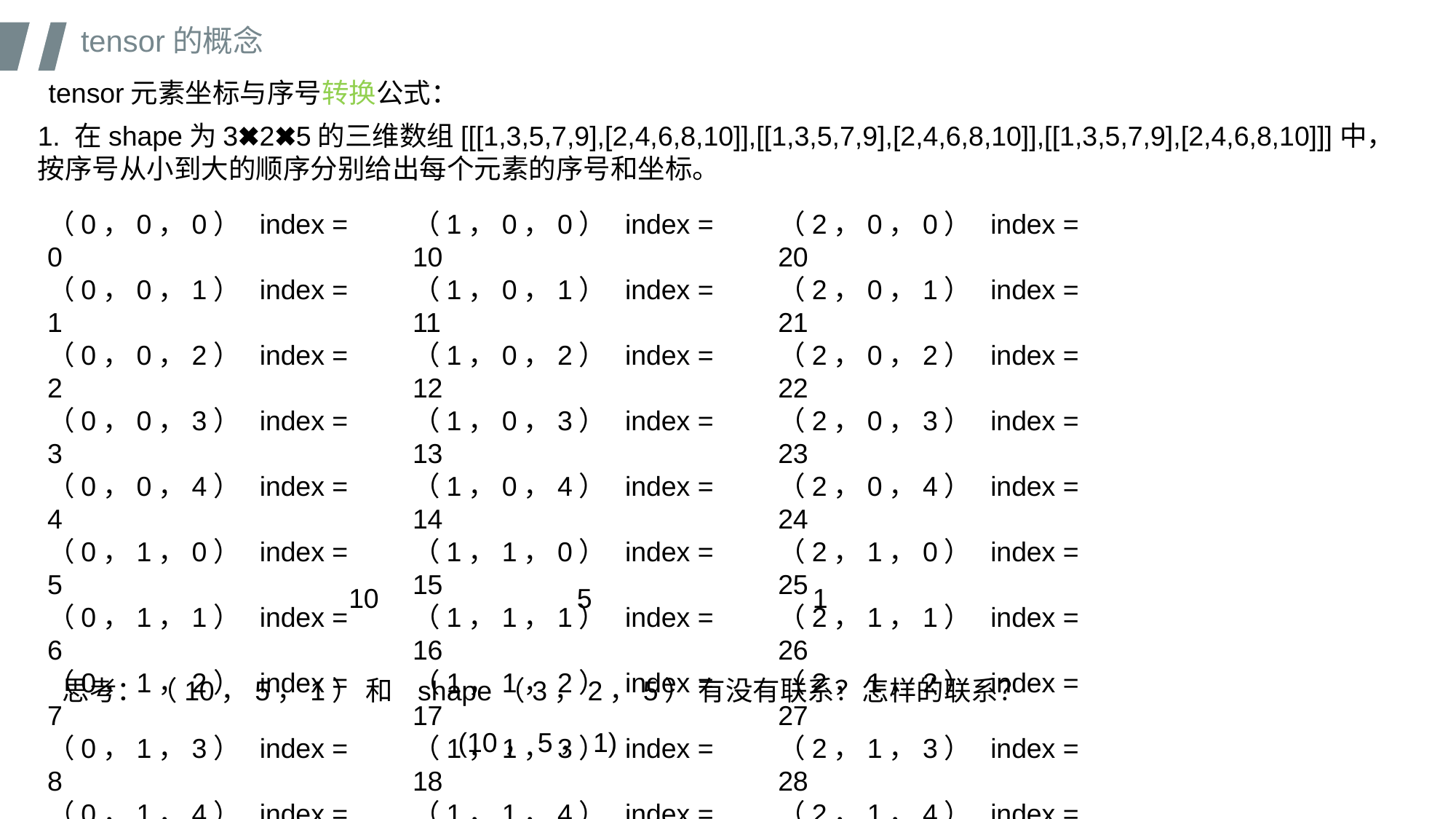

tensor的概念

tensor元素坐标与序号转换公式：
1. 在shape为3✖️2✖️5的三维数组[[[1,3,5,7,9],[2,4,6,8,10]],[[1,3,5,7,9],[2,4,6,8,10]],[[1,3,5,7,9],[2,4,6,8,10]]]中，按序号从小到大的顺序分别给出每个元素的序号和坐标。
（0，0，0）  index = 0
（0，0，1）  index = 1
（0，0，2）  index = 2
（0，0，3）  index = 3
（0，0，4）  index = 4
（0，1，0）  index = 5
（0，1，1）  index = 6
（0，1，2）  index = 7
（0，1，3）  index = 8
（0，1，4）  index = 9
（1，0，0）  index = 10
（1，0，1）  index = 11
（1，0，2）  index = 12
（1，0，3）  index = 13
（1，0，4）  index = 14
（1，1，0）  index = 15
（1，1，1）  index = 16
（1，1，2）  index = 17
（1，1，3）  index = 18
（1，1，4）  index = 19
（2，0，0）  index = 20
（2，0，1）  index = 21
（2，0，2）  index = 22
（2，0，3）  index = 23
（2，0，4）  index = 24
（2，1，0）  index = 25
（2，1，1）  index = 26
（2，1，2）  index = 27
（2，1，3）  index = 28
（2，1，4）  index = 29
10                          5                             1
思考： （10，5，1） 和   shape（3，2，5） 有没有联系？怎样的联系？
  (10，5，1)